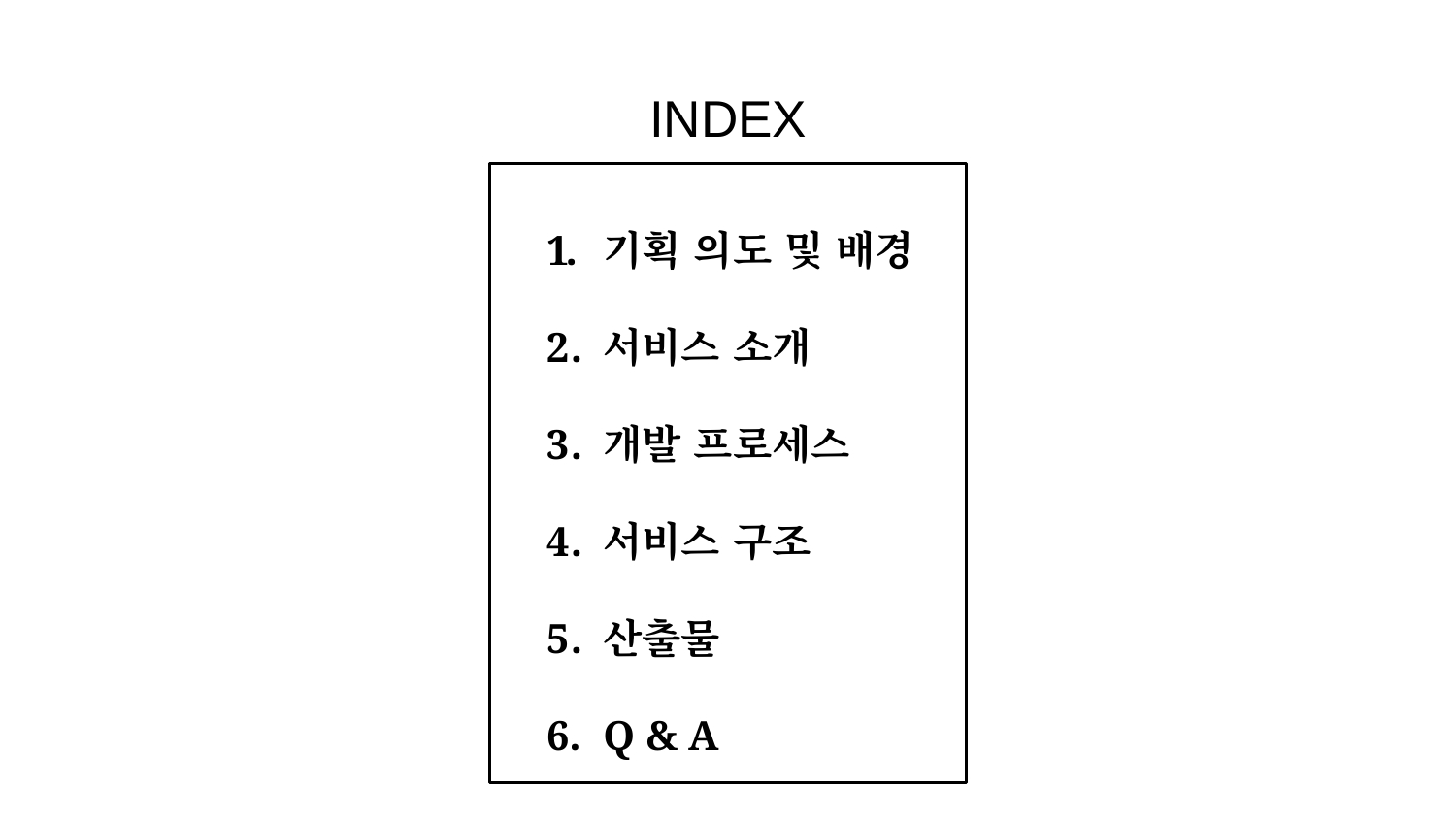

# INDEX
기획 의도 및 배경
서비스 소개
개발 프로세스
서비스 구조
산출물
Q & A